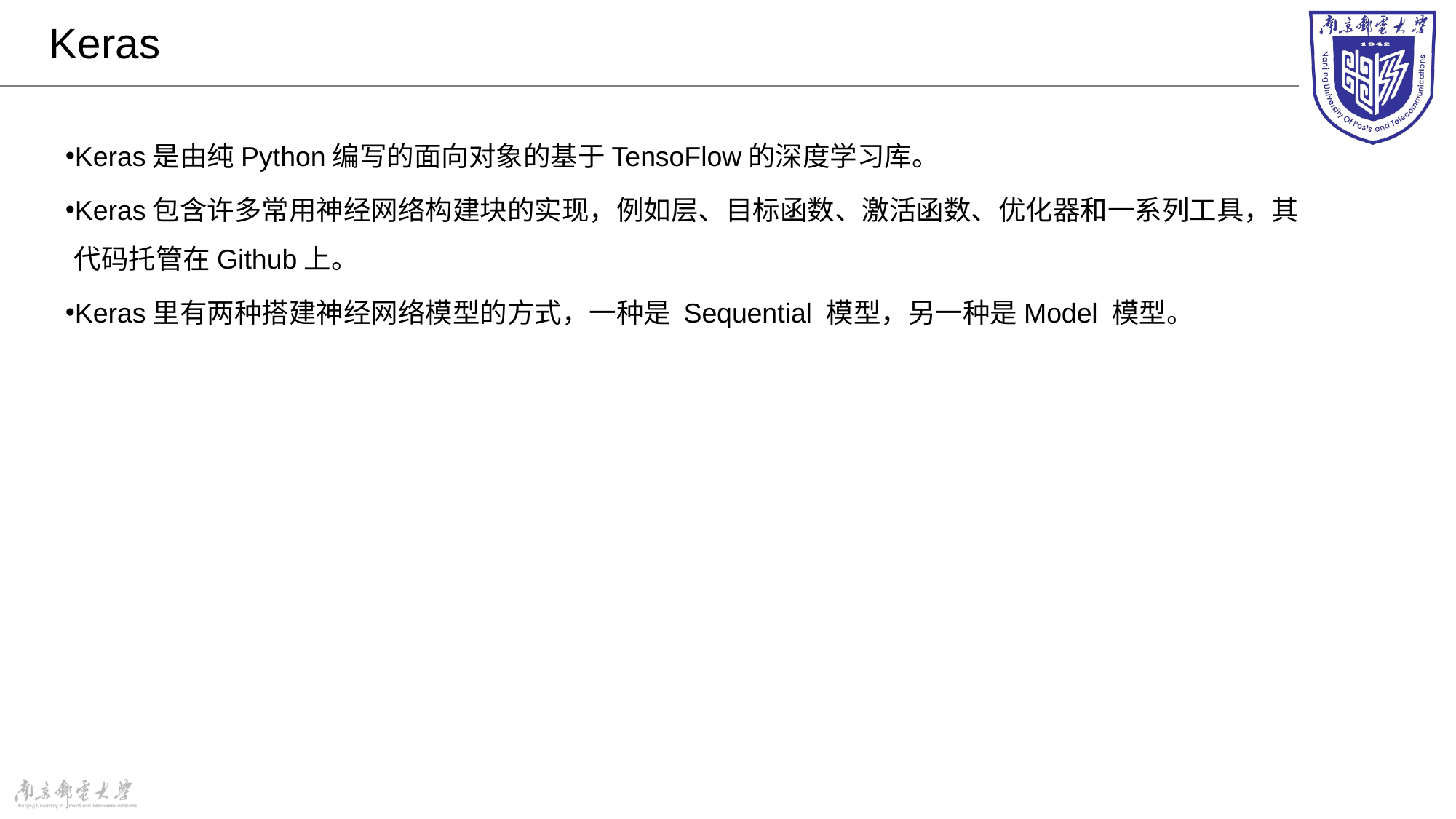

# Keras
Keras是由纯Python编写的面向对象的基于TensoFlow的深度学习库。
Keras包含许多常用神经网络构建块的实现，例如层、目标函数、激活函数、优化器和一系列工具，其代码托管在Github上。
Keras里有两种搭建神经网络模型的方式，一种是 Sequential 模型，另一种是Model 模型。